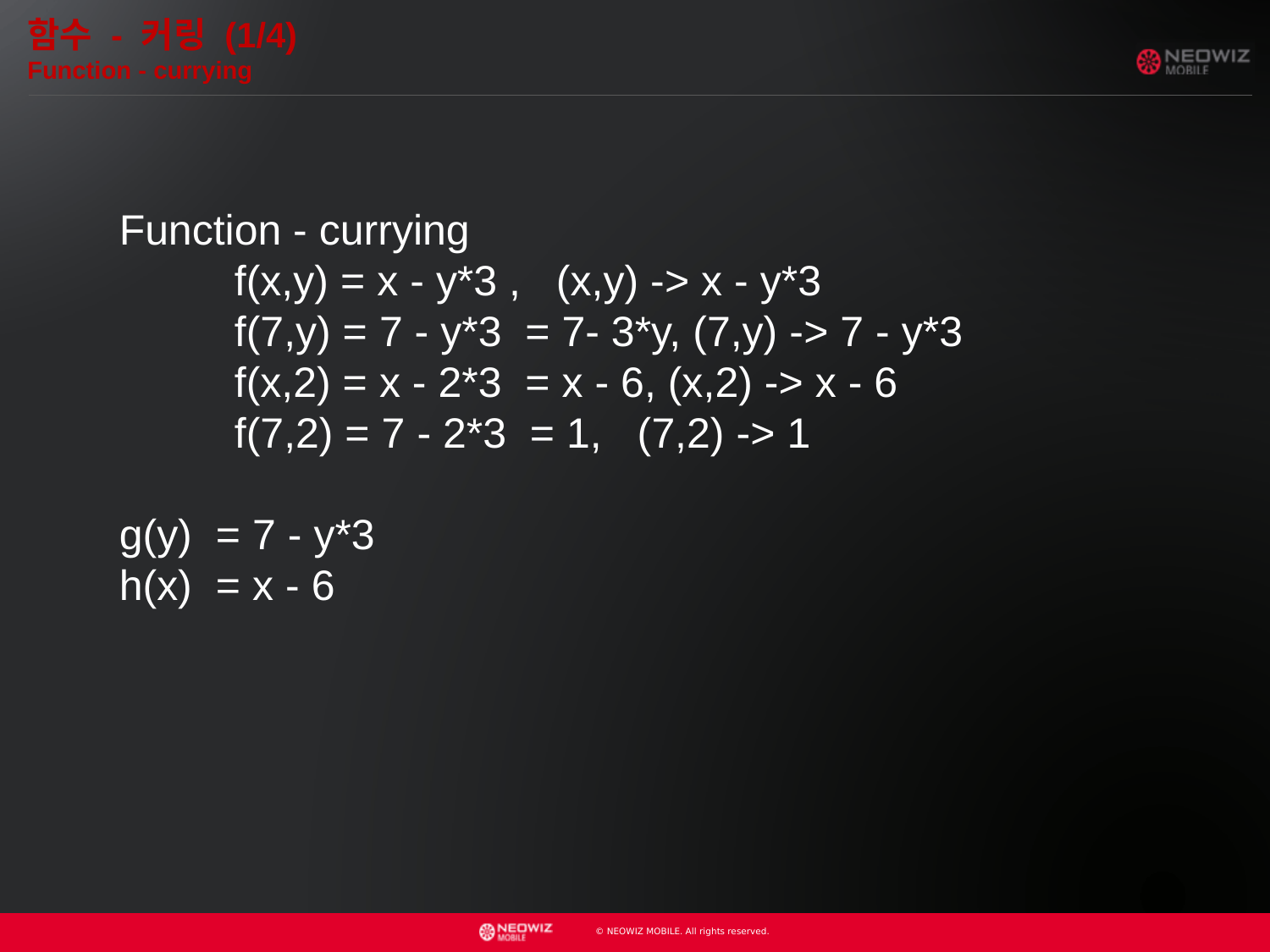

함수 - 커링 (1/4)
Function - currying
 Function - currying
	f(x,y) = x - y*3 ,   (x,y) -> x - y*3
 	f(7,y) = 7 - y*3  = 7- 3*y, (7,y) -> 7 - y*3
	f(x,2) = x - 2*3  = x - 6, (x,2) -> x - 6
	f(7,2) = 7 - 2*3  = 1,   (7,2) -> 1

 g(y)  = 7 - y*3
 h(x)  = x - 6